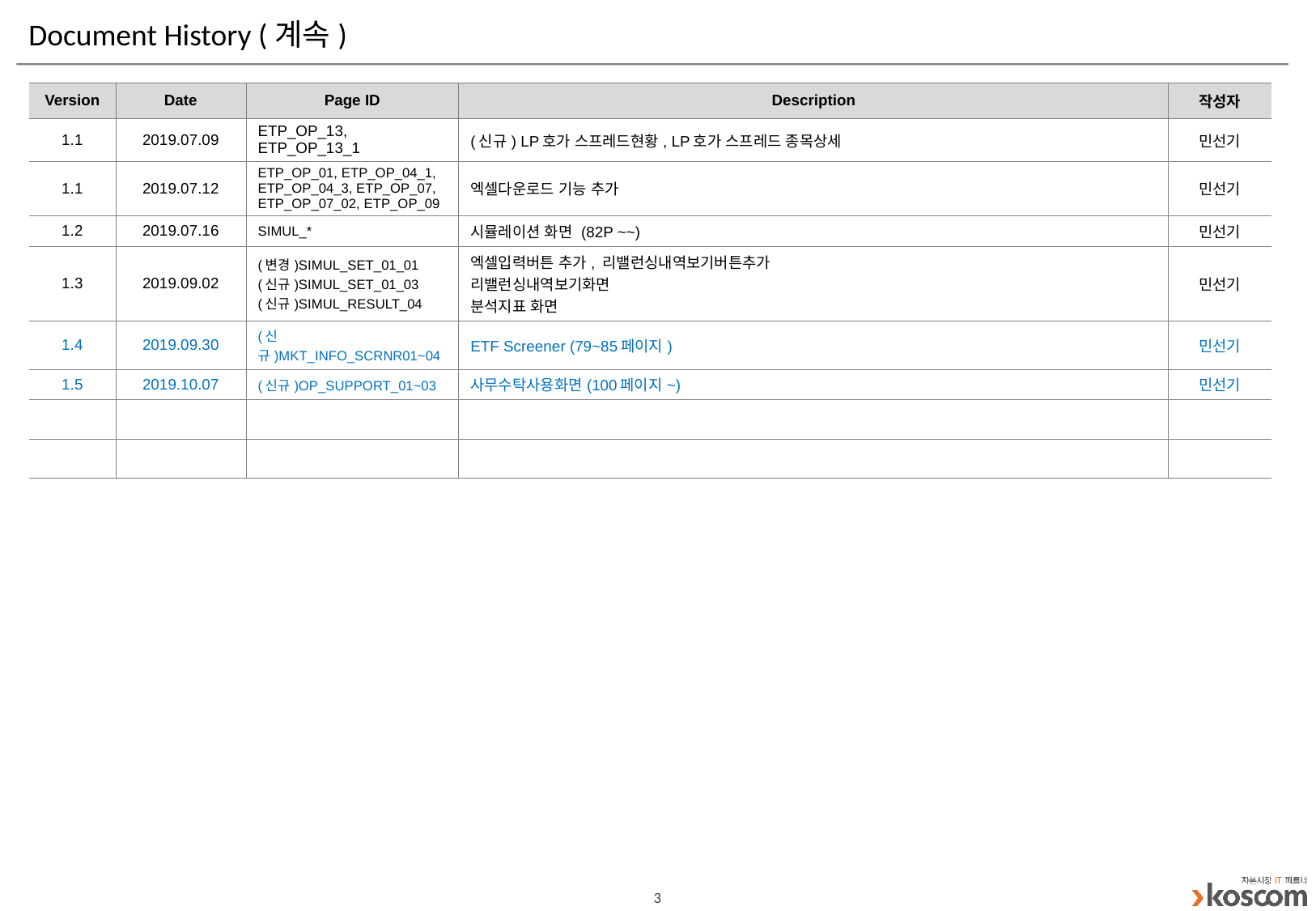

# Document History (계속)
| Version | Date | Page ID | Description | 작성자 |
| --- | --- | --- | --- | --- |
| 1.1 | 2019.07.09 | ETP\_OP\_13, ETP\_OP\_13\_1 | (신규) LP호가 스프레드현황, LP호가 스프레드 종목상세 | 민선기 |
| 1.1 | 2019.07.12 | ETP\_OP\_01, ETP\_OP\_04\_1, ETP\_OP\_04\_3, ETP\_OP\_07, ETP\_OP\_07\_02, ETP\_OP\_09 | 엑셀다운로드 기능 추가 | 민선기 |
| 1.2 | 2019.07.16 | SIMUL\_\* | 시뮬레이션 화면 (82P ~~) | 민선기 |
| 1.3 | 2019.09.02 | (변경)SIMUL\_SET\_01\_01 (신규)SIMUL\_SET\_01\_03 (신규)SIMUL\_RESULT\_04 | 엑셀입력버튼 추가, 리밸런싱내역보기버튼추가 리밸런싱내역보기화면 분석지표 화면 | 민선기 |
| 1.4 | 2019.09.30 | (신규)MKT\_INFO\_SCRNR01~04 | ETF Screener (79~85페이지) | 민선기 |
| 1.5 | 2019.10.07 | (신규)OP\_SUPPORT\_01~03 | 사무수탁사용화면(100페이지~) | 민선기 |
|  |  |  |  |  |
|  |  |  |  |  |